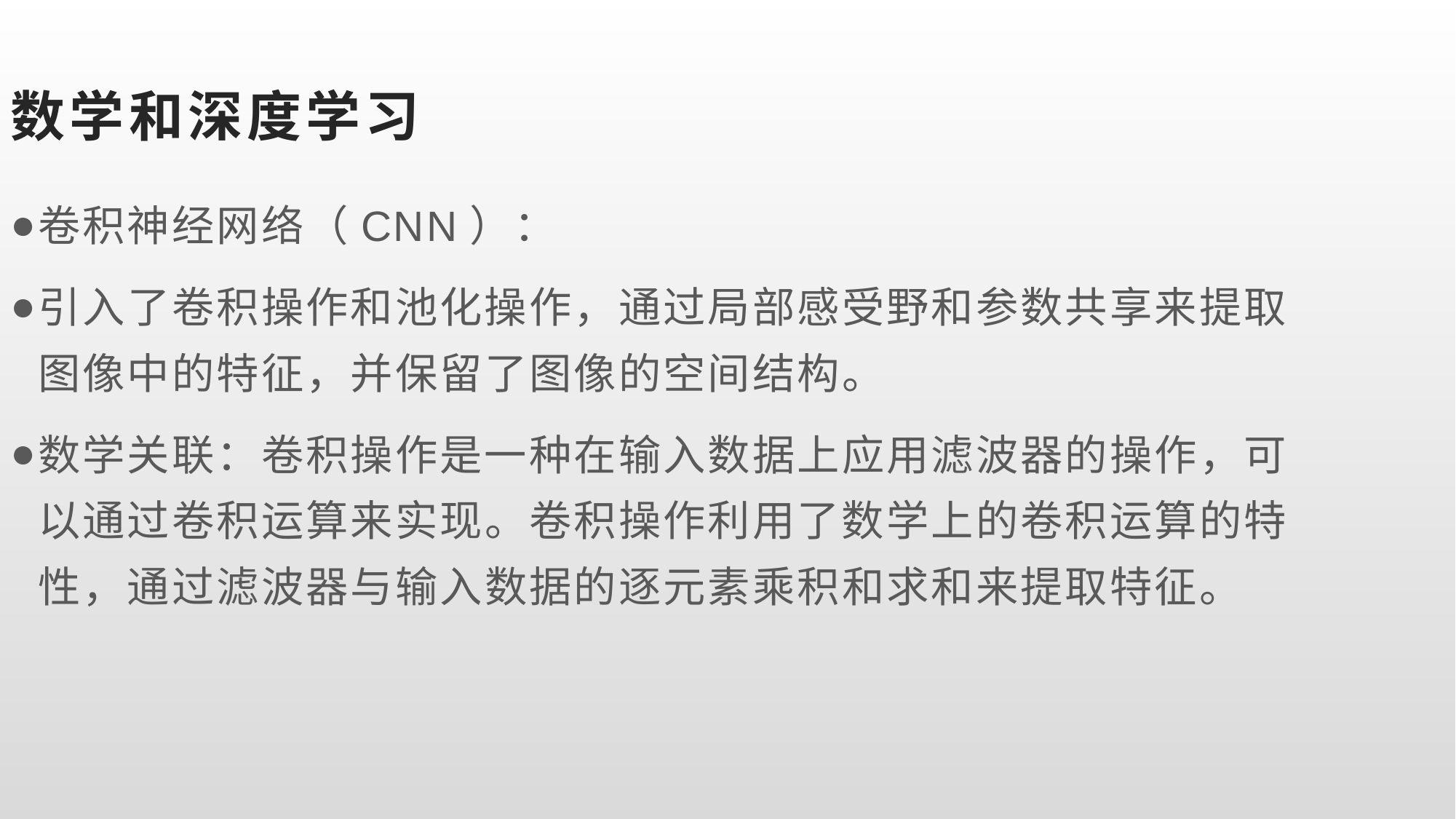

数学和深度学习
卷积神经网络（CNN）：
引入了卷积操作和池化操作，通过局部感受野和参数共享来提取图像中的特征，并保留了图像的空间结构。
数学关联：卷积操作是一种在输入数据上应用滤波器的操作，可以通过卷积运算来实现。卷积操作利用了数学上的卷积运算的特性，通过滤波器与输入数据的逐元素乘积和求和来提取特征。